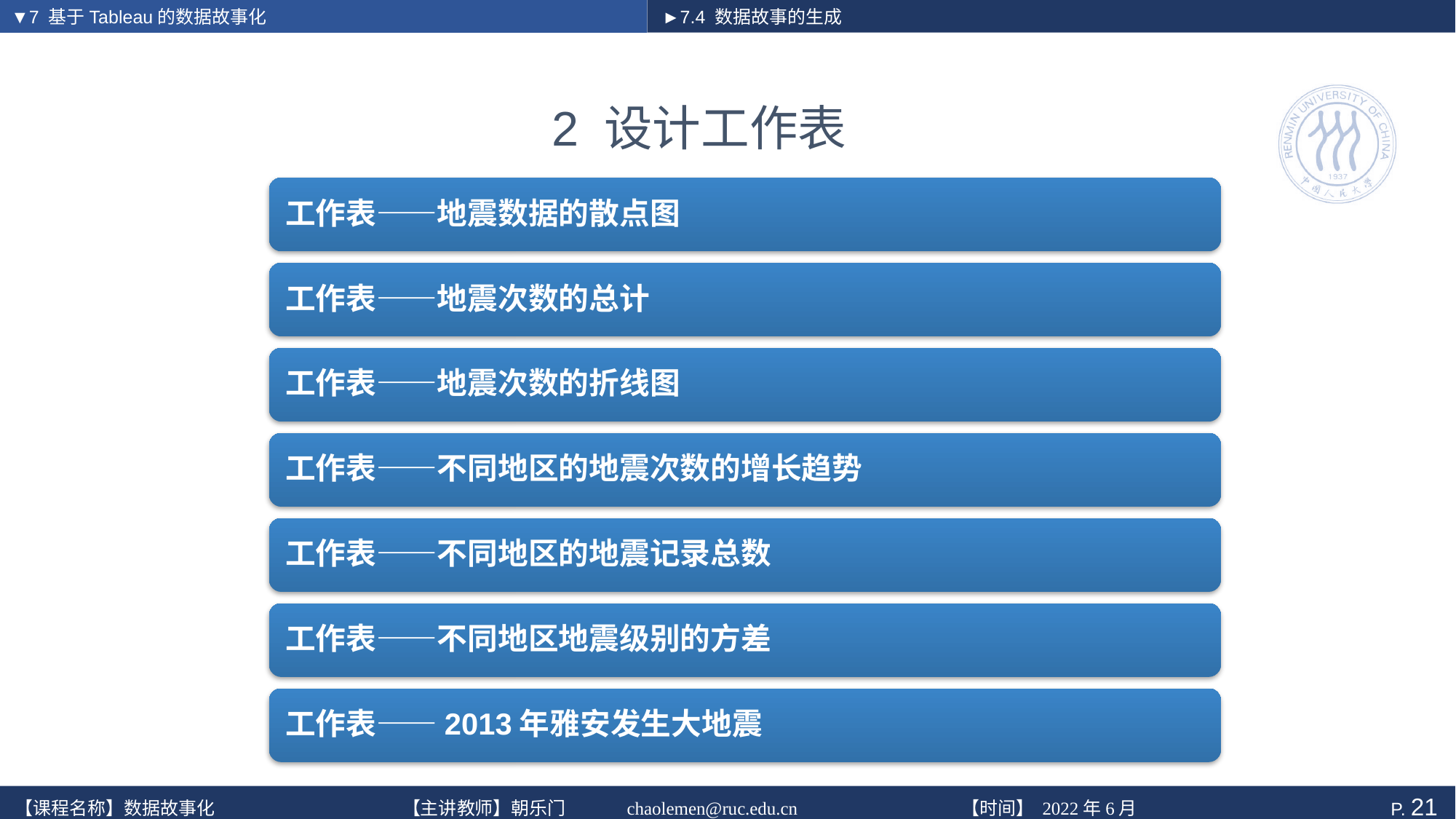

▼7 基于Tableau的数据故事化
►7.4 数据故事的生成
# 2 设计工作表
工作表——地震数据的散点图
工作表——地震次数的总计
工作表——地震次数的折线图
工作表——不同地区的地震次数的增长趋势
工作表——不同地区的地震记录总数
工作表——不同地区地震级别的方差
工作表——2013年雅安发生大地震